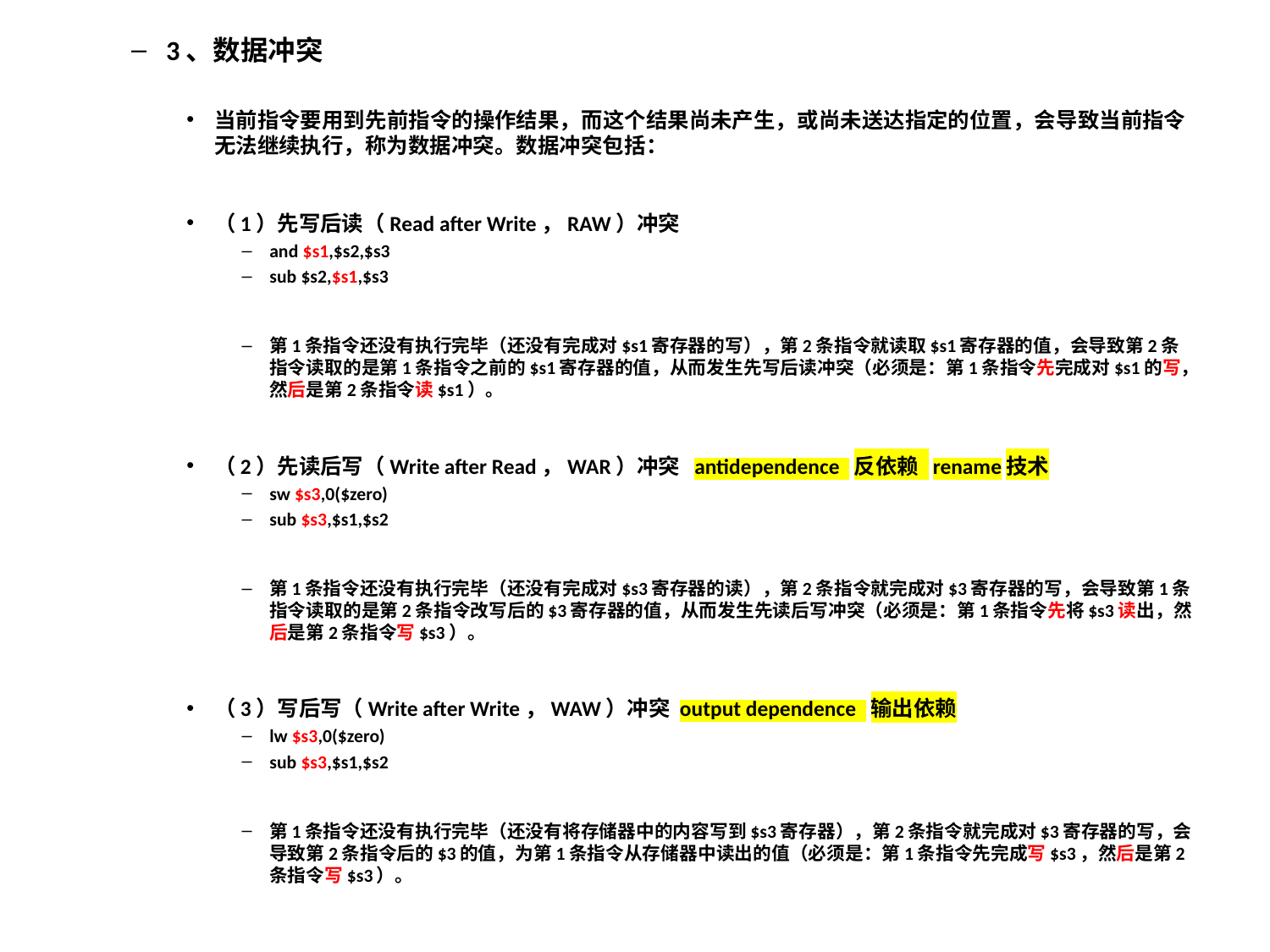

3、数据冲突

当前指令要用到先前指令的操作结果，而这个结果尚未产生，或尚未送达指定的位置，会导致当前指令无法继续执行，称为数据冲突。数据冲突包括：

（1）先写后读（Read after Write，RAW）冲突
and $s1,$s2,$s3
sub $s2,$s1,$s3

第1条指令还没有执行完毕（还没有完成对$s1寄存器的写），第2条指令就读取$s1寄存器的值，会导致第2条指令读取的是第1条指令之前的$s1寄存器的值，从而发生先写后读冲突（必须是：第1条指令先完成对$s1的写，然后是第2条指令读$s1）。

（2）先读后写（Write after Read，WAR）冲突  antidependence  反依赖  rename技术
sw $s3,0($zero)
sub $s3,$s1,$s2

第1条指令还没有执行完毕（还没有完成对$s3寄存器的读），第2条指令就完成对$3寄存器的写，会导致第1条指令读取的是第2条指令改写后的$3寄存器的值，从而发生先读后写冲突（必须是：第1条指令先将$s3读出，然后是第2条指令写$s3）。

（3）写后写（Write after Write，WAW）冲突 output dependence  输出依赖
lw $s3,0($zero)
sub $s3,$s1,$s2

第1条指令还没有执行完毕（还没有将存储器中的内容写到$s3寄存器），第2条指令就完成对$3寄存器的写，会导致第2条指令后的$3的值，为第1条指令从存储器中读出的值（必须是：第1条指令先完成写$s3，然后是第2条指令写$s3）。